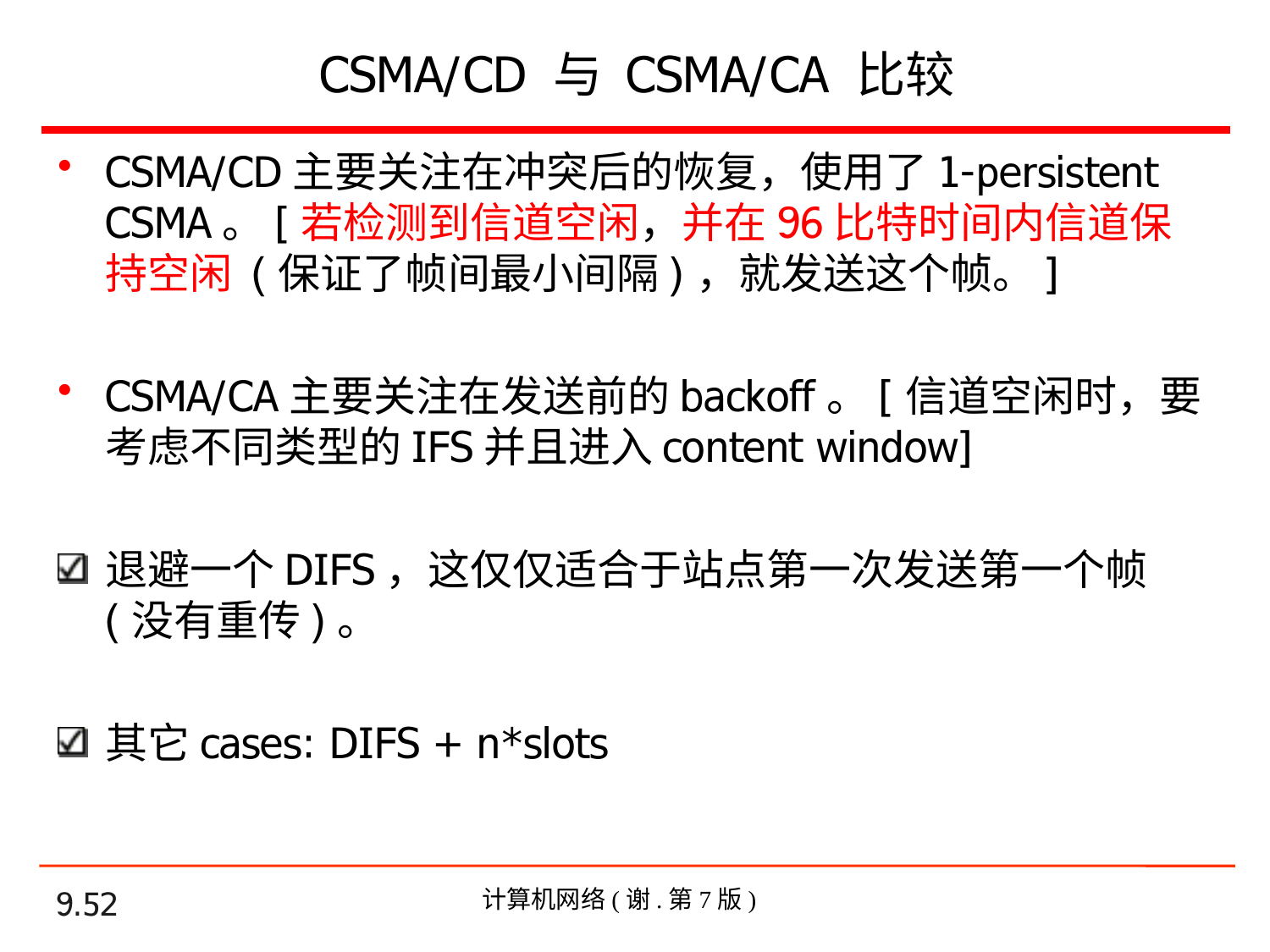

# CSMA/CD 与 CSMA/CA 比较
CSMA/CD主要关注在冲突后的恢复，使用了1-persistent CSMA。[若检测到信道空闲，并在96比特时间内信道保持空闲 (保证了帧间最小间隔)，就发送这个帧。]

CSMA/CA主要关注在发送前的backoff。[信道空闲时，要考虑不同类型的IFS并且进入content window]

退避一个DIFS，这仅仅适合于站点第一次发送第一个帧(没有重传)。

其它cases: DIFS + n*slots